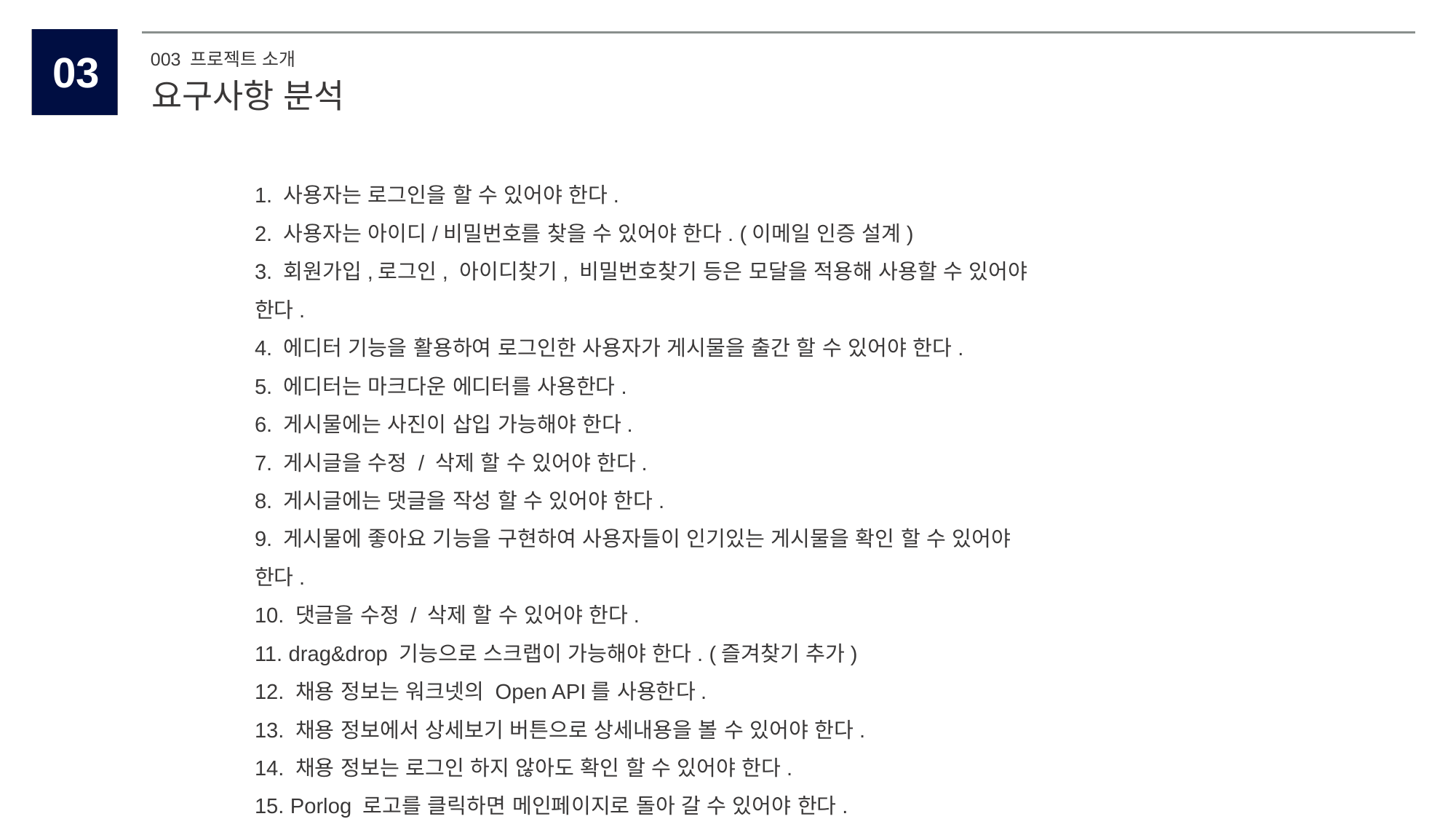

2
03
003 프로젝트 소개
요구사항 분석
1. 사용자는 로그인을 할 수 있어야 한다.
2. 사용자는 아이디/비밀번호를 찾을 수 있어야 한다. (이메일 인증 설계)
3. 회원가입,로그인, 아이디찾기, 비밀번호찾기 등은 모달을 적용해 사용할 수 있어야 한다.
4. 에디터 기능을 활용하여 로그인한 사용자가 게시물을 출간 할 수 있어야 한다.
5. 에디터는 마크다운 에디터를 사용한다.
6. 게시물에는 사진이 삽입 가능해야 한다.
7. 게시글을 수정 / 삭제 할 수 있어야 한다.
8. 게시글에는 댓글을 작성 할 수 있어야 한다.
9. 게시물에 좋아요 기능을 구현하여 사용자들이 인기있는 게시물을 확인 할 수 있어야 한다.
10. 댓글을 수정 / 삭제 할 수 있어야 한다.
11. drag&drop 기능으로 스크랩이 가능해야 한다. (즐겨찾기 추가)
12. 채용 정보는 워크넷의 Open API를 사용한다.
13. 채용 정보에서 상세보기 버튼으로 상세내용을 볼 수 있어야 한다.
14. 채용 정보는 로그인 하지 않아도 확인 할 수 있어야 한다.
15. Porlog 로고를 클릭하면 메인페이지로 돌아 갈 수 있어야 한다.